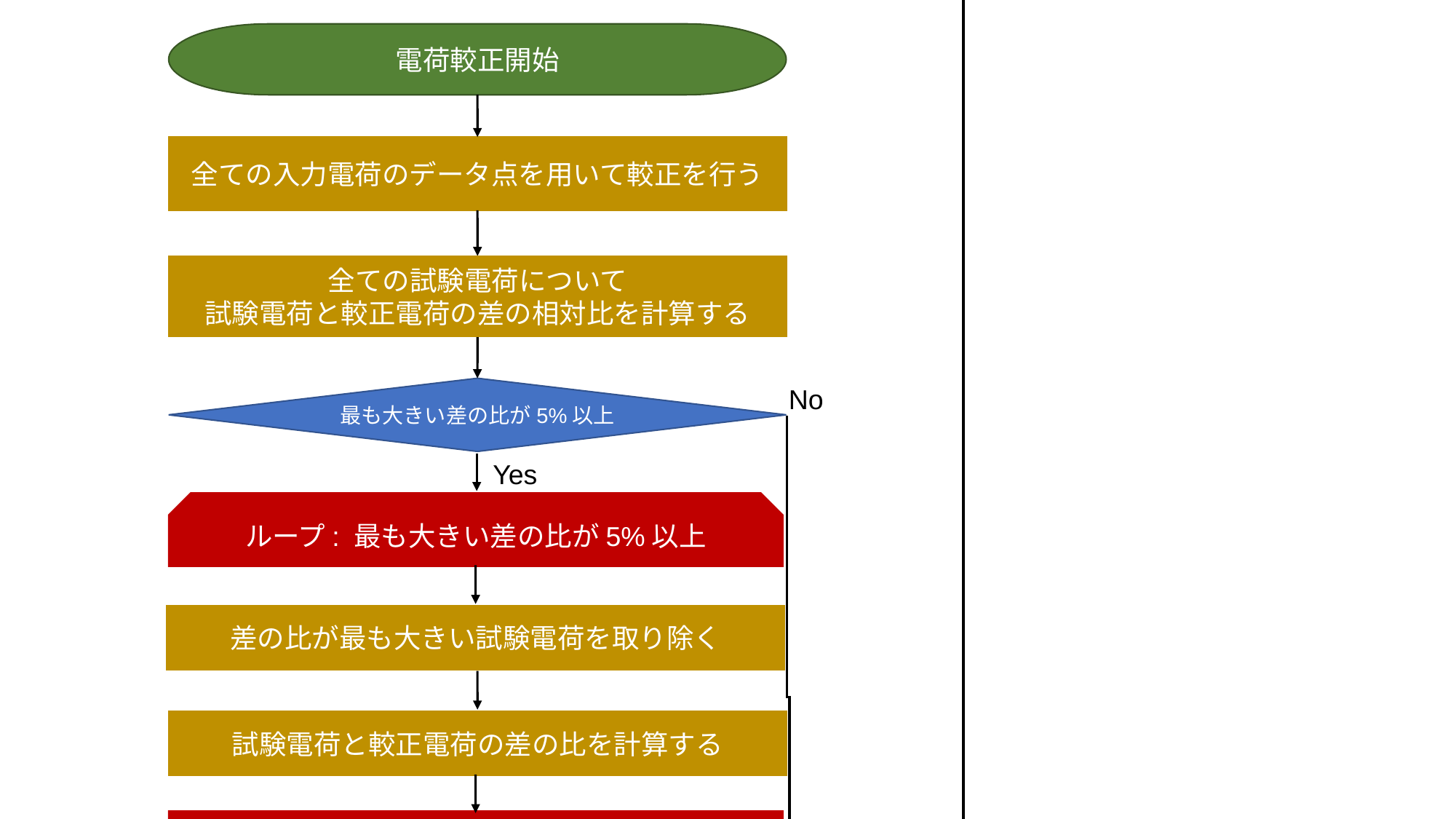

電荷較正開始
全ての入力電荷のデータ点を用いて較正を行う
全ての試験電荷について
試験電荷と較正電荷の差の相対比を計算する
No
最も大きい差の比が5%以上
Yes
ループ: 最も大きい差の比が5%以上
差の比が最も大きい試験電荷を取り除く
試験電荷と較正電荷の差の比を計算する
再較正 or ループ終了
電荷較正終了